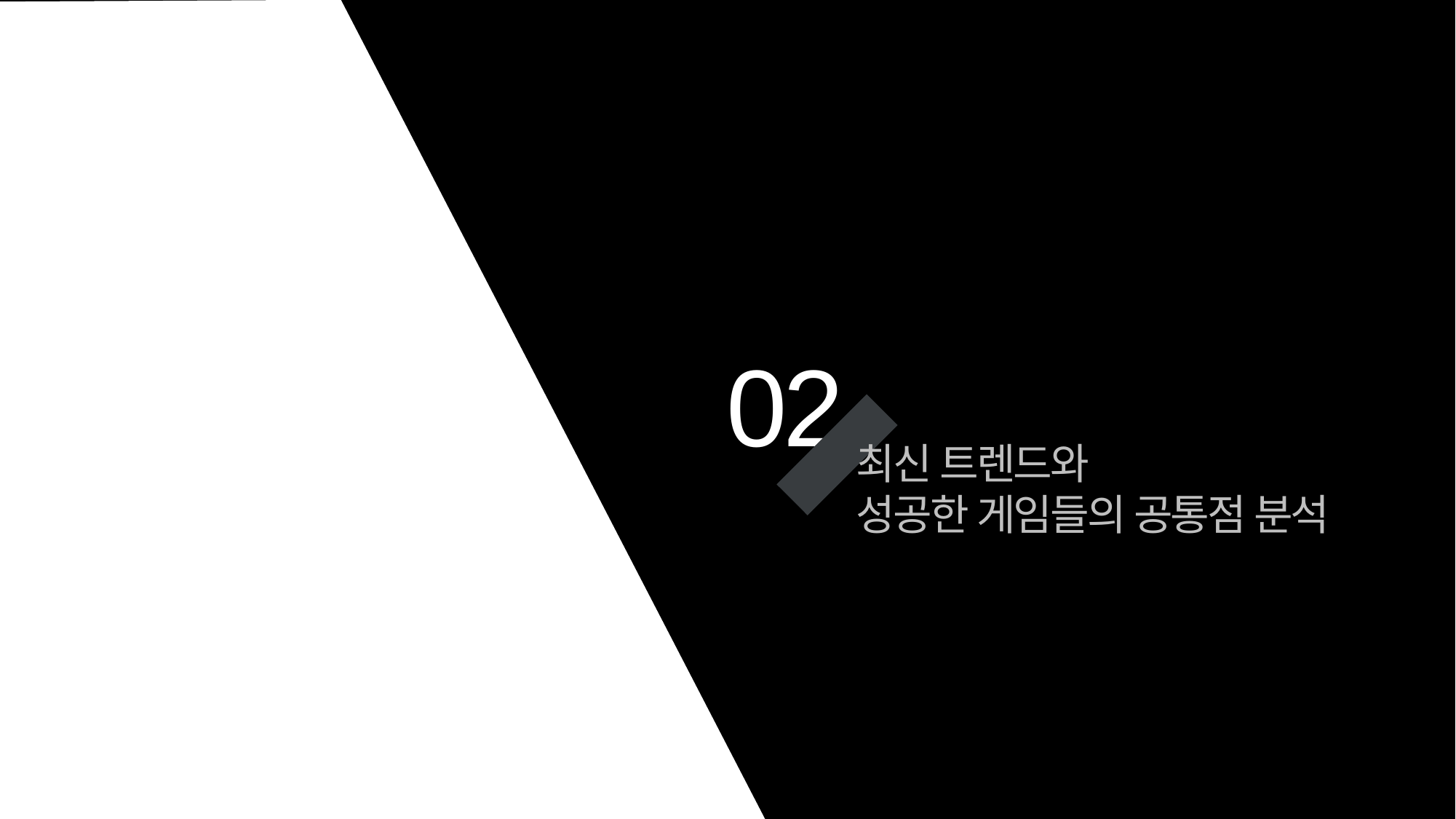

코드스테이츠 AI프로젝트
02

최신 트렌드와
성공한 게임들의 공통점 분석